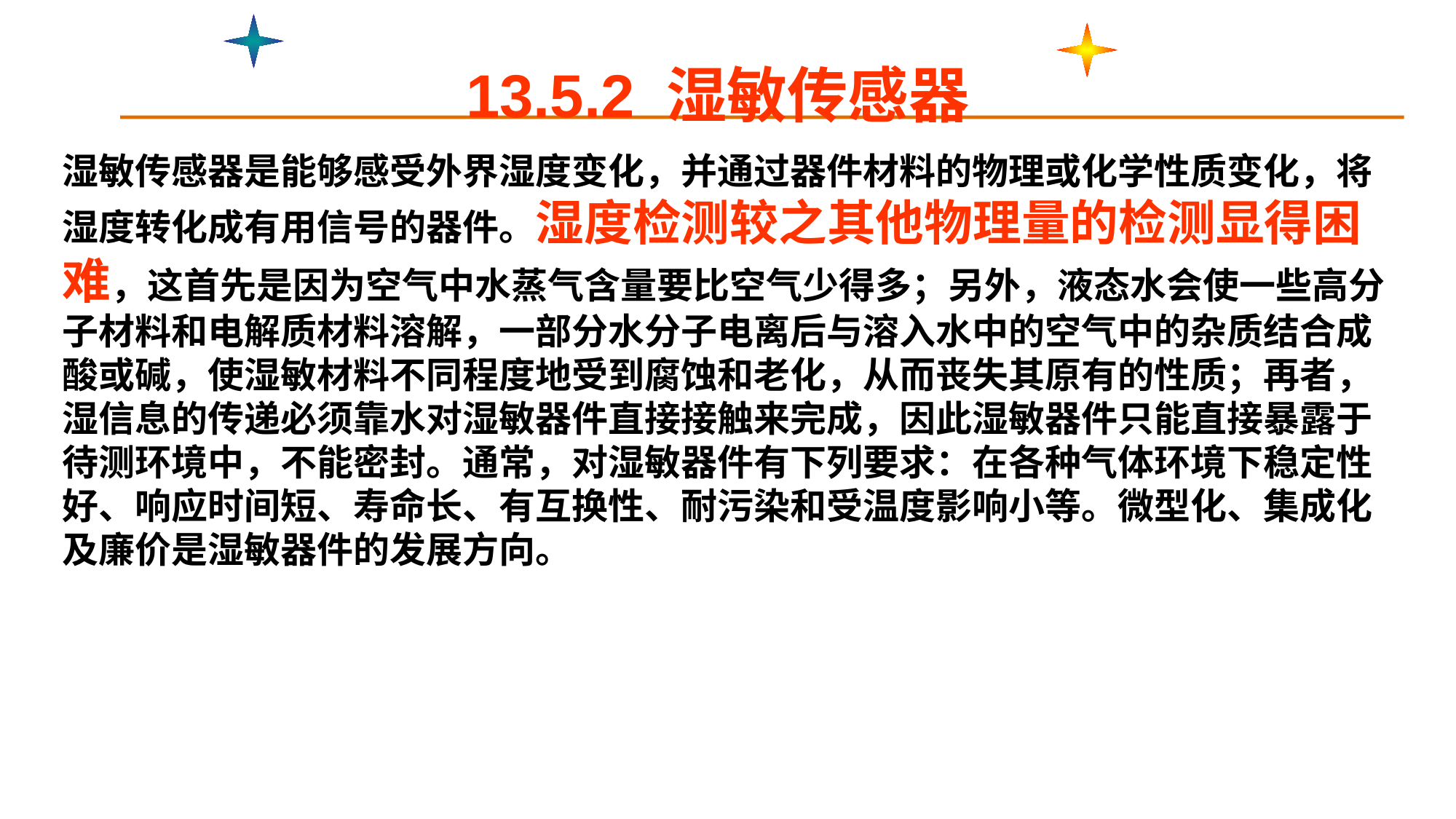

13.5.2 湿敏传感器

湿敏传感器是能够感受外界湿度变化，并通过器件材料的物理或化学性质变化，将湿度转化成有用信号的器件。湿度检测较之其他物理量的检测显得困难，这首先是因为空气中水蒸气含量要比空气少得多；另外，液态水会使一些高分子材料和电解质材料溶解，一部分水分子电离后与溶入水中的空气中的杂质结合成酸或碱，使湿敏材料不同程度地受到腐蚀和老化，从而丧失其原有的性质；再者，湿信息的传递必须靠水对湿敏器件直接接触来完成，因此湿敏器件只能直接暴露于待测环境中，不能密封。通常，对湿敏器件有下列要求：在各种气体环境下稳定性好、响应时间短、寿命长、有互换性、耐污染和受温度影响小等。微型化、集成化及廉价是湿敏器件的发展方向。